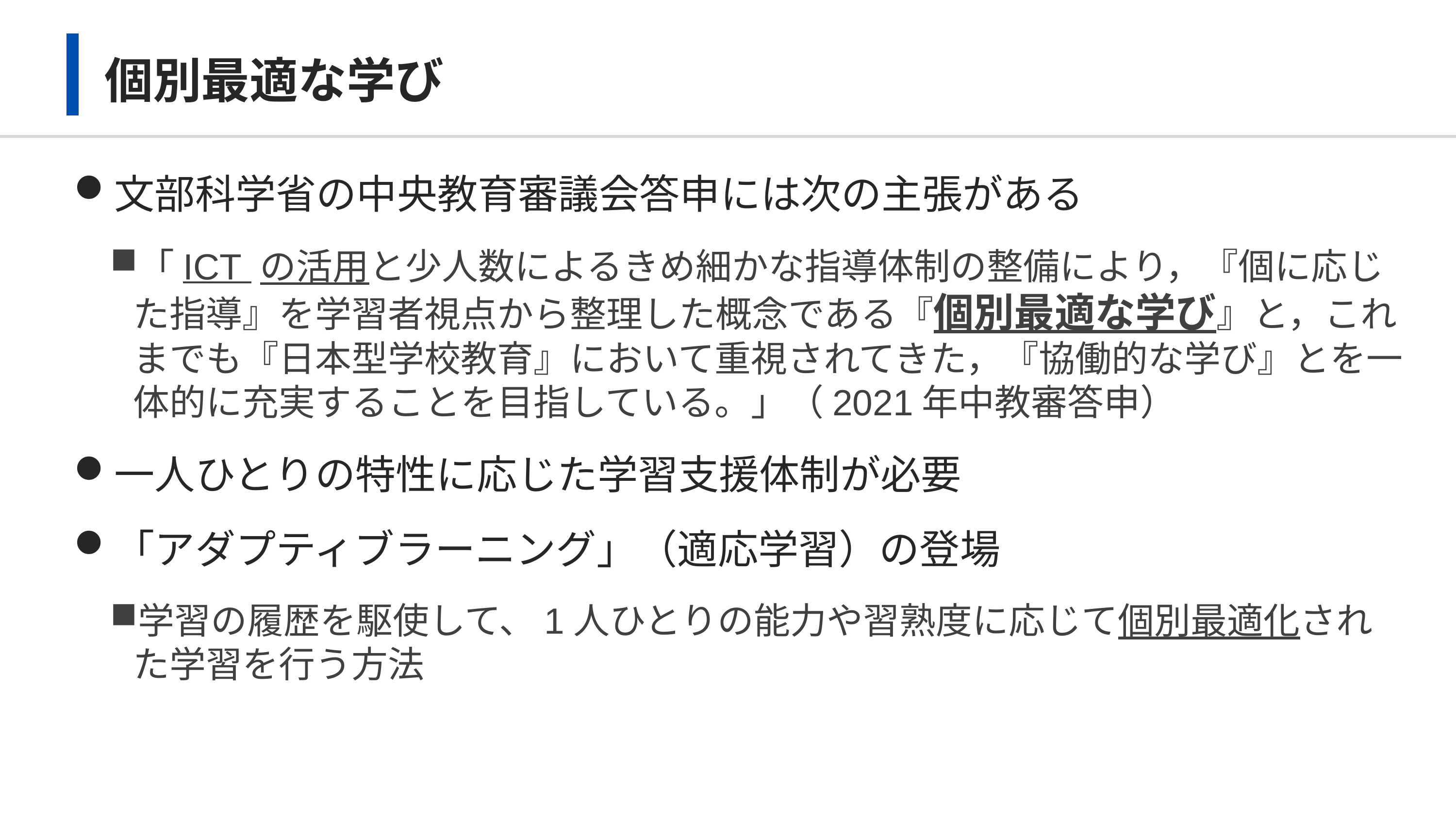

# 個別最適な学び
文部科学省の中央教育審議会答申には次の主張がある
「ICT の活用と少人数によるきめ細かな指導体制の整備により，『個に応じた指導』を学習者視点から整理した概念である『個別最適な学び』と，これまでも『日本型学校教育』において重視されてきた，『協働的な学び』とを一体的に充実することを目指している。」（2021年中教審答申）
一人ひとりの特性に応じた学習支援体制が必要
「アダプティブラーニング」（適応学習）の登場
学習の履歴を駆使して、1人ひとりの能力や習熟度に応じて個別最適化された学習を行う方法